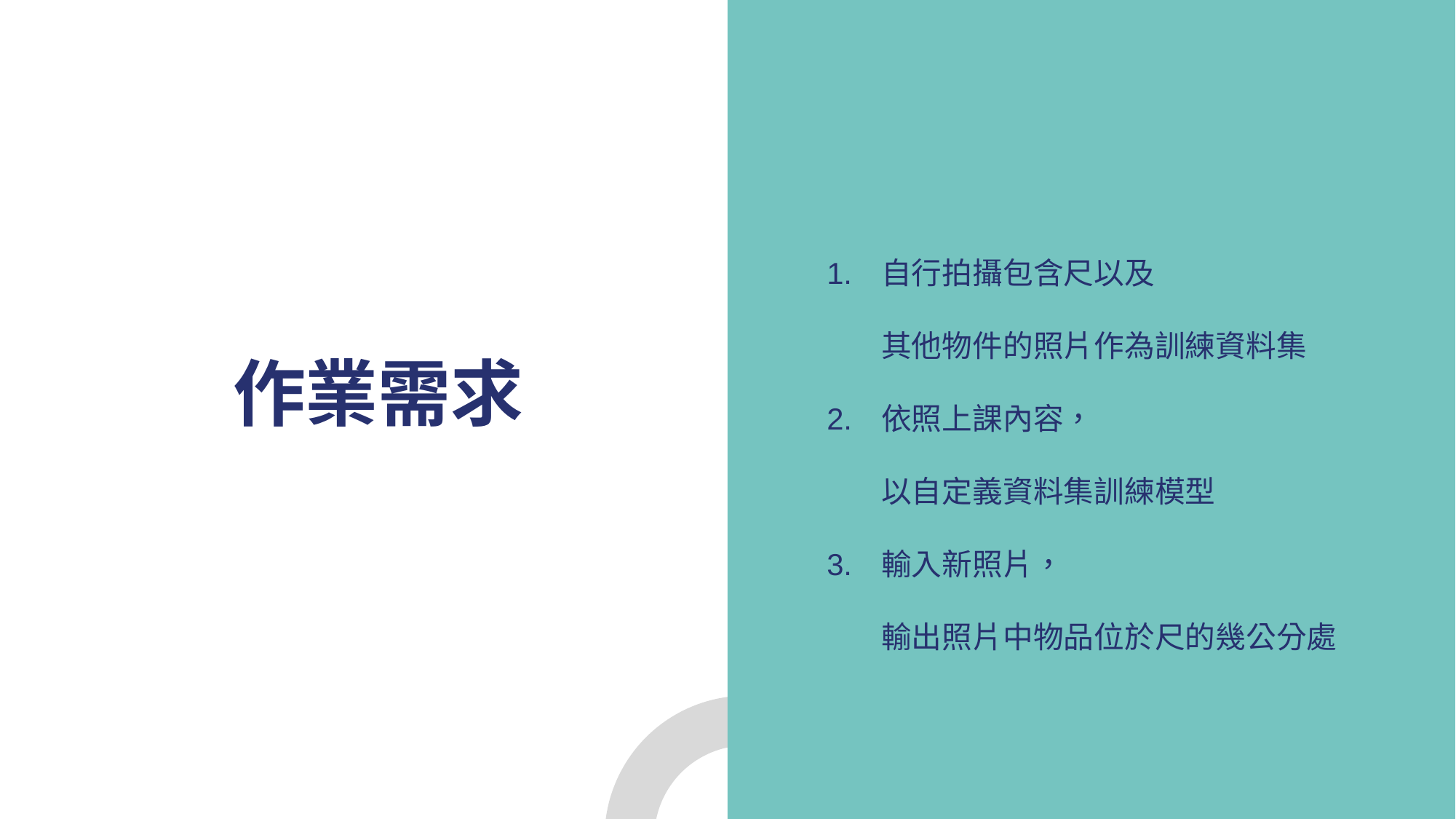

自行拍攝包含尺以及
其他物件的照片作為訓練資料集
依照上課內容，
以自定義資料集訓練模型
輸入新照片，
輸出照片中物品位於尺的幾公分處
# 作業需求